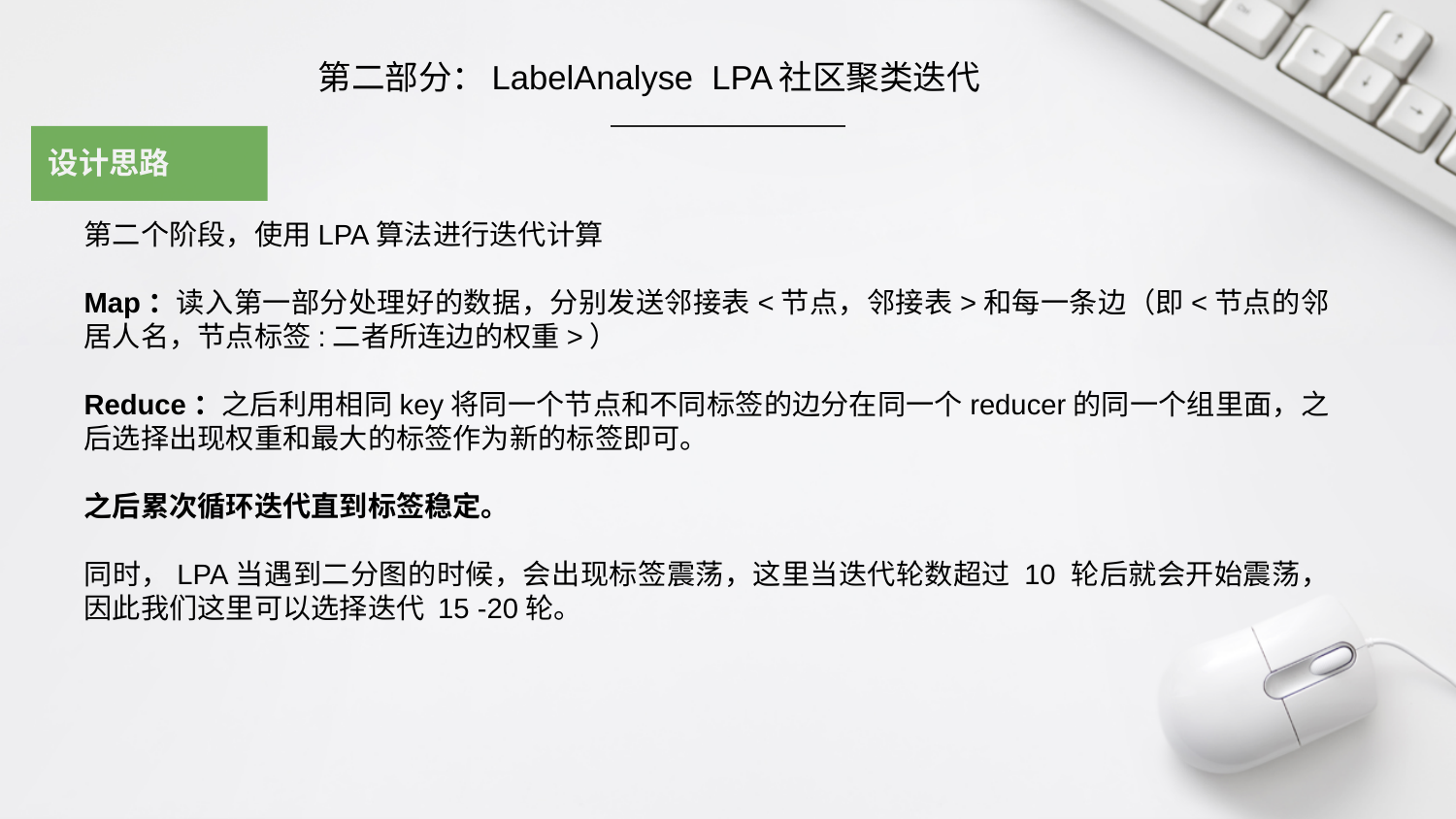

第二部分：LabelAnalyse  LPA社区聚类迭代

设计思路
第二个阶段，使用LPA算法进行迭代计算

Map：读入第一部分处理好的数据，分别发送邻接表<节点，邻接表>和每一条边（即<节点的邻居人名，节点标签:二者所连边的权重>）

Reduce：之后利用相同key将同一个节点和不同标签的边分在同一个reducer的同一个组里面，之后选择出现权重和最大的标签作为新的标签即可。

之后累次循环迭代直到标签稳定。

同时，LPA当遇到二分图的时候，会出现标签震荡，这里当迭代轮数超过 10 轮后就会开始震荡，因此我们这里可以选择迭代 15 -20轮。